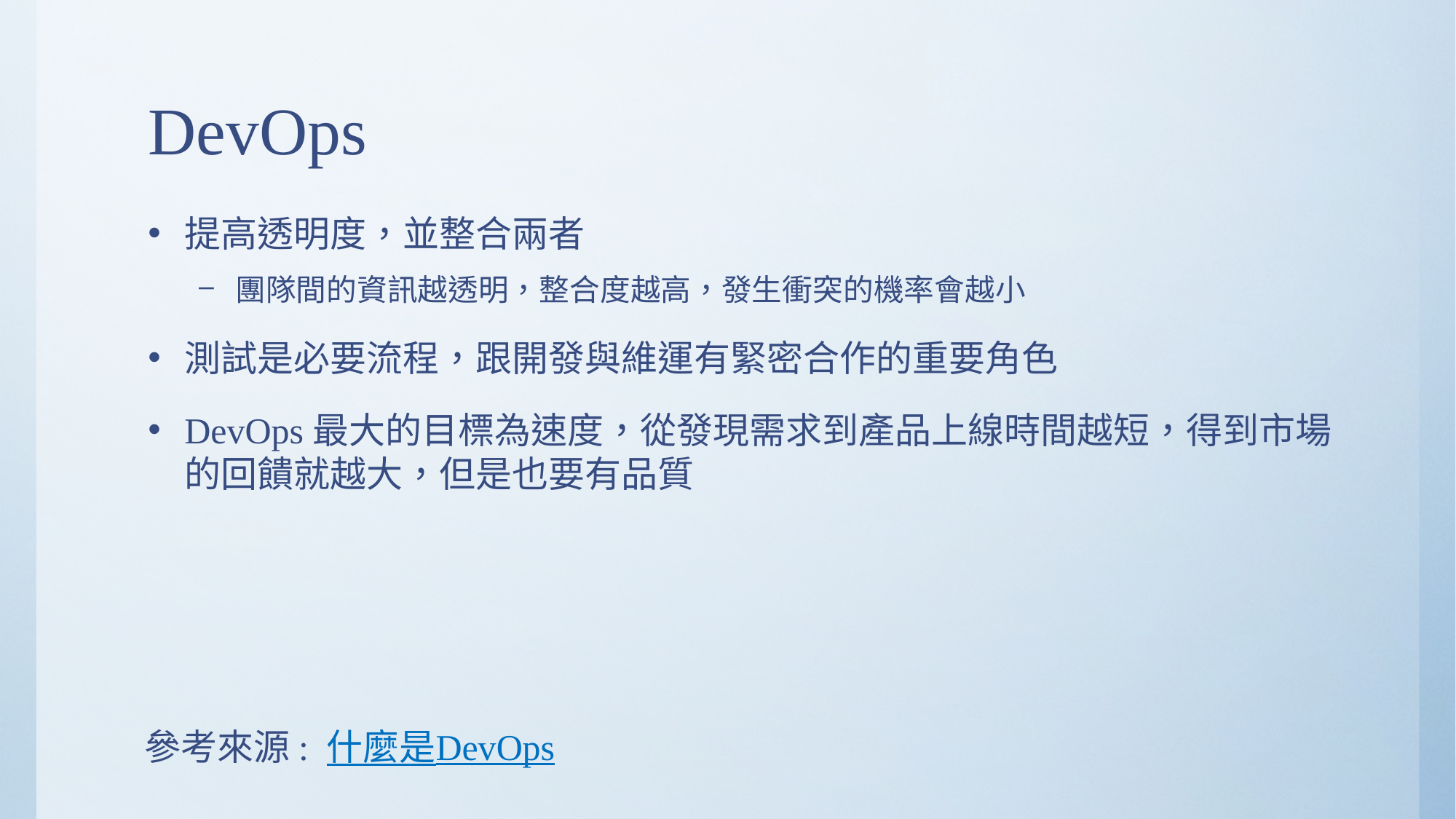

# DevOps
提高透明度，並整合兩者
團隊間的資訊越透明，整合度越高，發生衝突的機率會越小
測試是必要流程，跟開發與維運有緊密合作的重要角色
DevOps最大的目標為速度，從發現需求到產品上線時間越短，得到市場的回饋就越大，但是也要有品質
參考來源: 什麼是DevOps